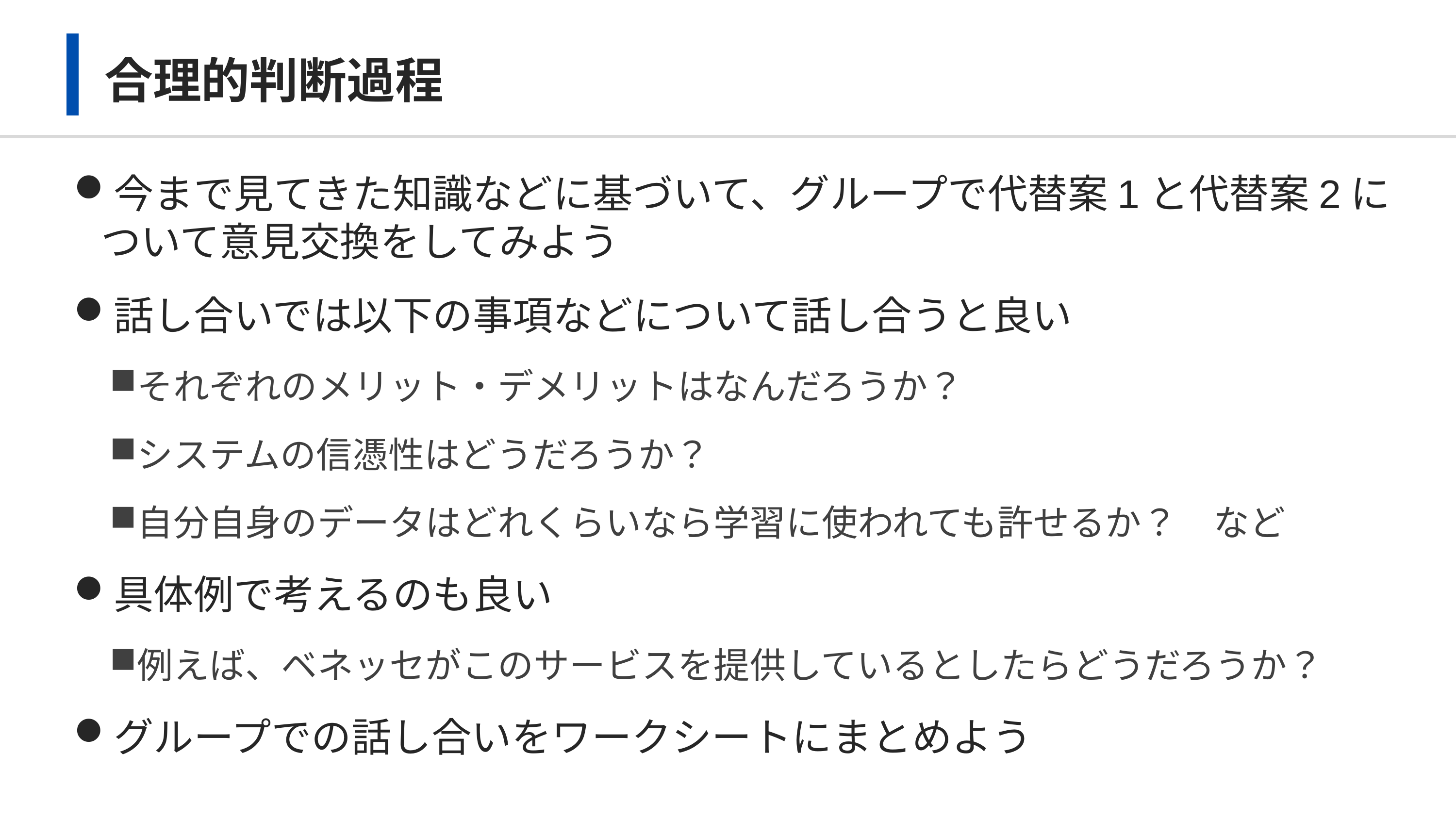

# 合理的判断過程
今まで見てきた知識などに基づいて、グループで代替案1と代替案2について意見交換をしてみよう
話し合いでは以下の事項などについて話し合うと良い
それぞれのメリット・デメリットはなんだろうか？
システムの信憑性はどうだろうか？
自分自身のデータはどれくらいなら学習に使われても許せるか？　など
具体例で考えるのも良い
例えば、ベネッセがこのサービスを提供しているとしたらどうだろうか？
グループでの話し合いをワークシートにまとめよう